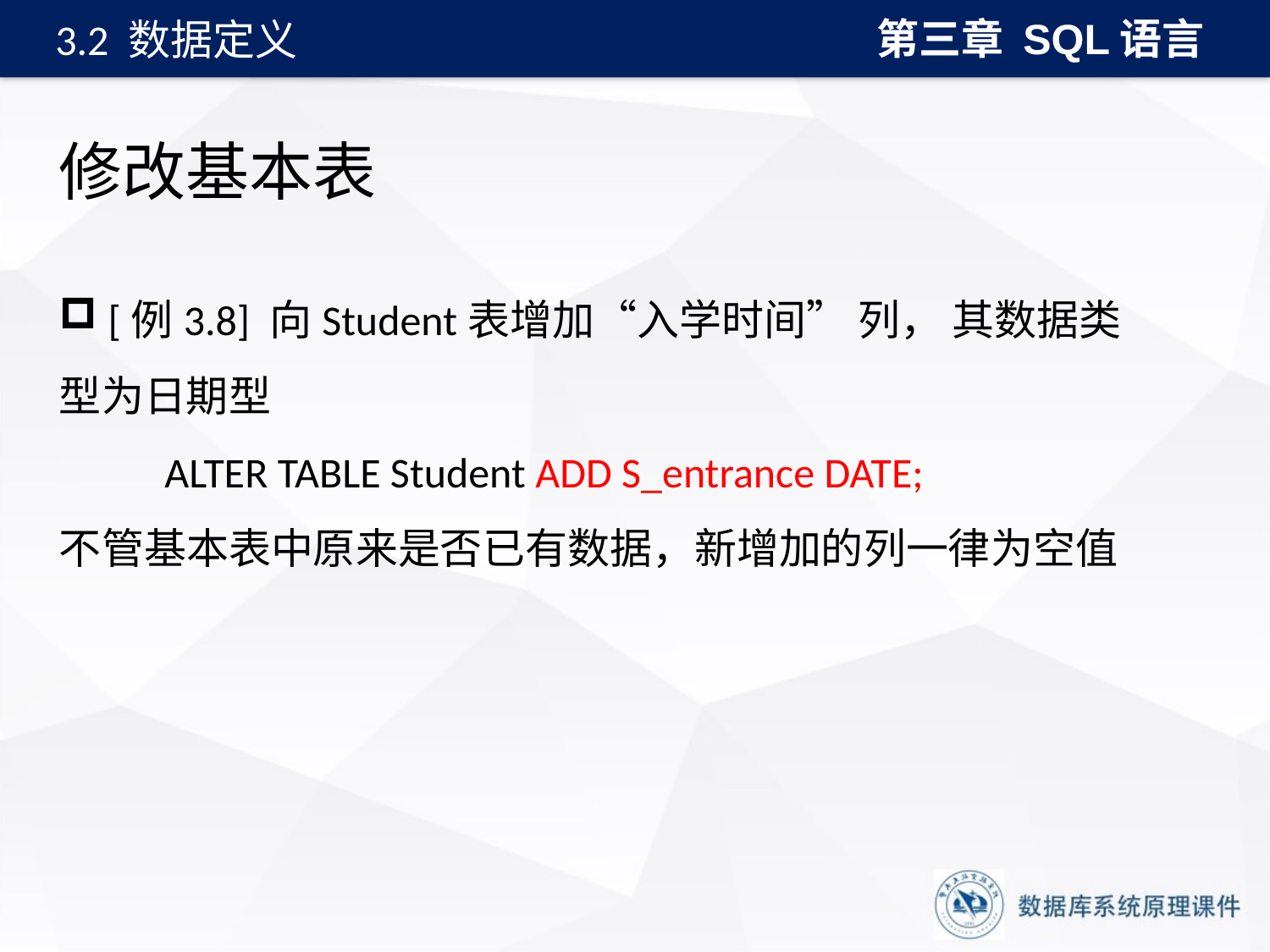

第三章 SQL语言
3.2 数据定义
# 修改基本表
 [例3.8] 向Student表增加“入学时间” 列， 其数据类型为日期型
          ALTER TABLE Student ADD S_entrance DATE;
不管基本表中原来是否已有数据，新增加的列一律为空值